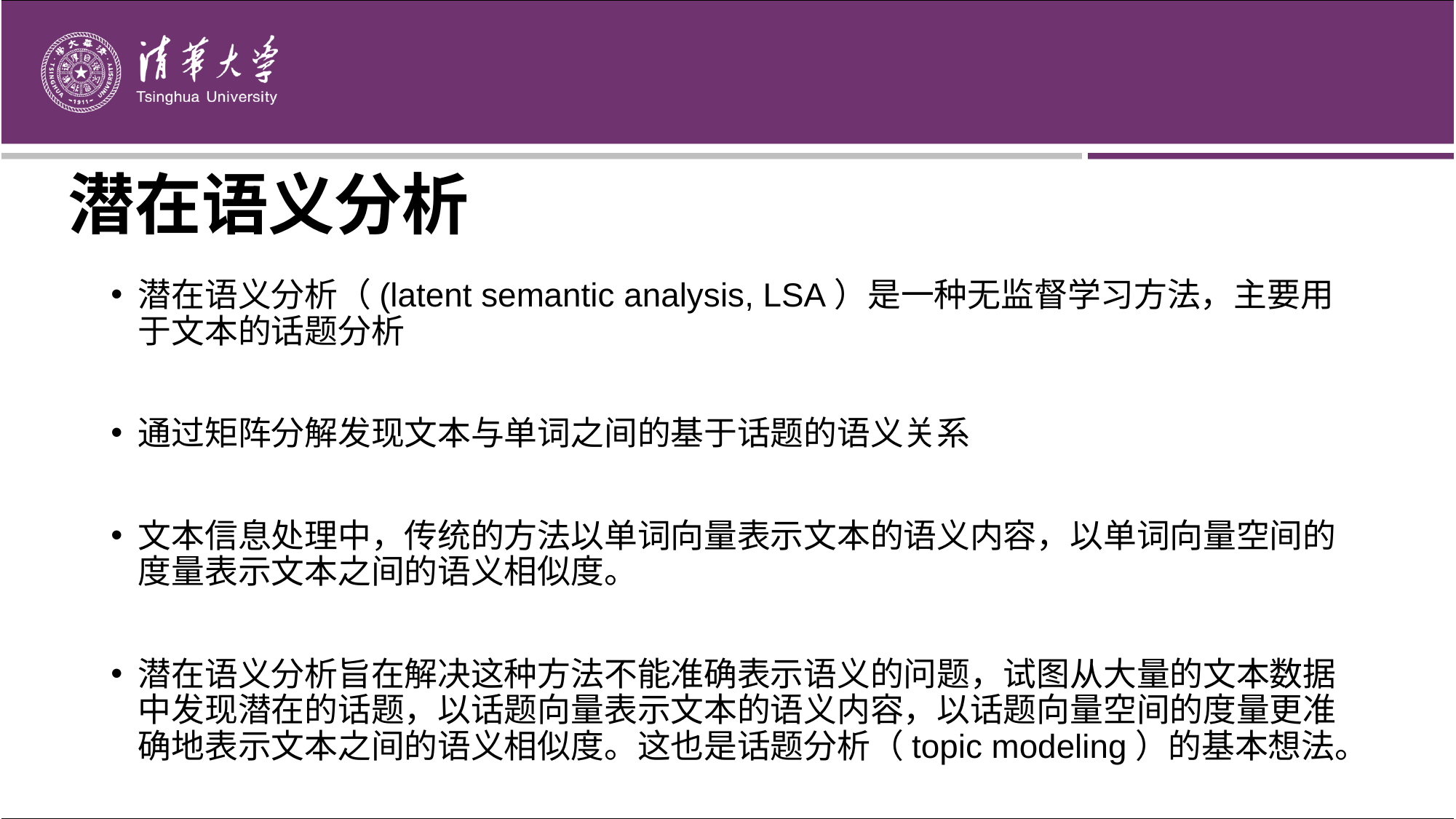

# 潜在语义分析
潜在语义分析（(latent semantic analysis, LSA）是一种无监督学习方法，主要用于文本的话题分析

通过矩阵分解发现文本与单词之间的基于话题的语义关系

文本信息处理中，传统的方法以单词向量表示文本的语义内容，以单词向量空间的度量表示文本之间的语义相似度。

潜在语义分析旨在解决这种方法不能准确表示语义的问题，试图从大量的文本数据中发现潜在的话题，以话题向量表示文本的语义内容，以话题向量空间的度量更准确地表示文本之间的语义相似度。这也是话题分析（topic modeling）的基本想法。